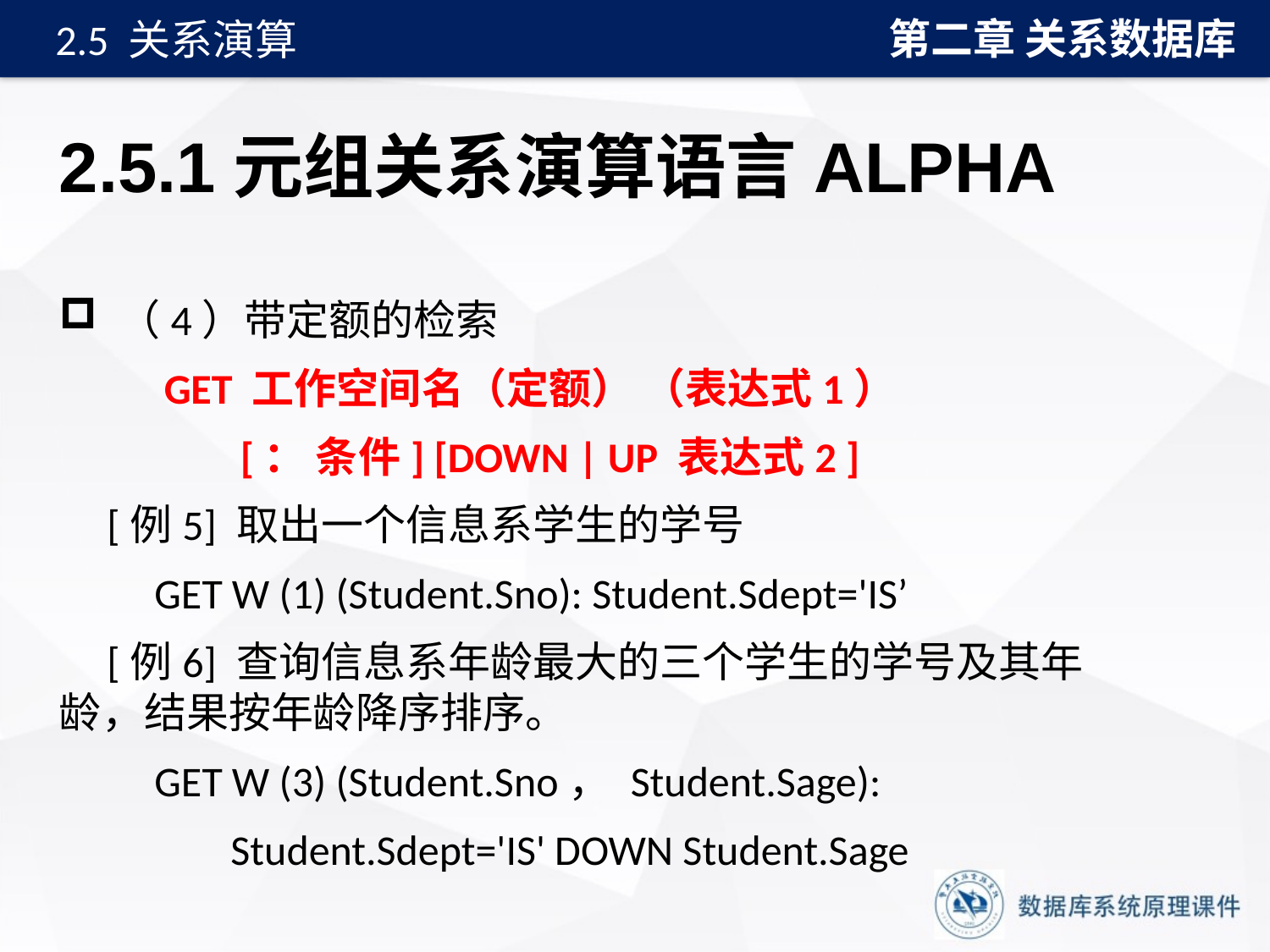

第二章 关系数据库
2.5 关系演算
# 2.5.1元组关系演算语言ALPHA
 （4）带定额的检索
           GET 工作空间名（定额） （表达式1）
                   [： 条件] [DOWN | UP 表达式2 ]
     [例5] 取出一个信息系学生的学号
          GET W (1) (Student.Sno): Student.Sdept='IS’
     [例6] 查询信息系年龄最大的三个学生的学号及其年龄，结果按年龄降序排序。
          GET W (3) (Student.Sno， Student.Sage):
                  Student.Sdept='IS' DOWN Student.Sage